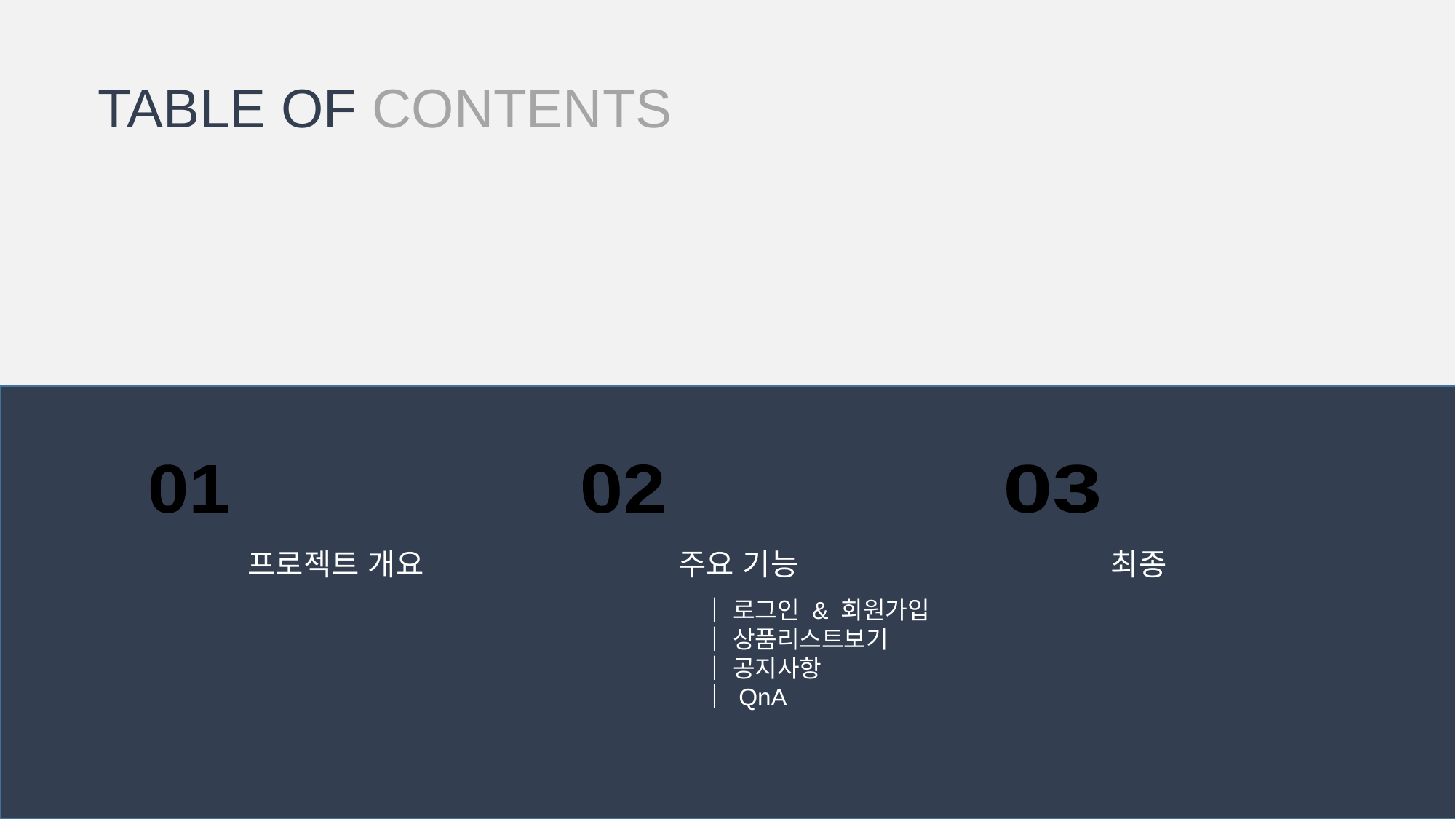

TABLE OF CONTENTS

02
03
01
프로젝트 개요
주요 기능
최종
｜ 로그인 & 회원가입
｜ 상품리스트보기
｜ 공지사항
｜ QnA